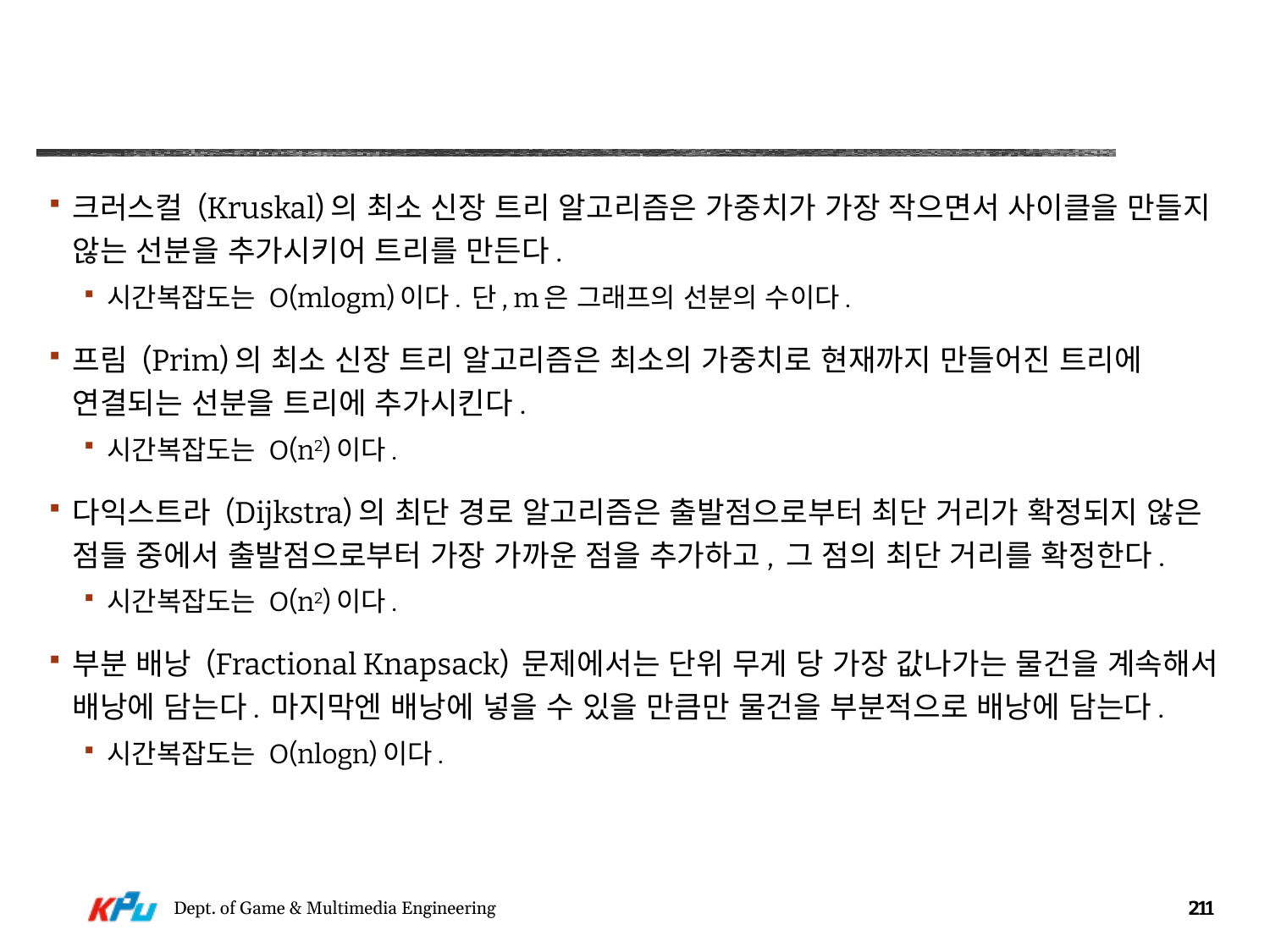

#
크러스컬 (Kruskal)의 최소 신장 트리 알고리즘은 가중치가 가장 작으면서 사이클을 만들지 않는 선분을 추가시키어 트리를 만든다.
시간복잡도는 O(mlogm)이다. 단, m은 그래프의 선분의 수이다.
프림 (Prim)의 최소 신장 트리 알고리즘은 최소의 가중치로 현재까지 만들어진 트리에 연결되는 선분을 트리에 추가시킨다.
시간복잡도는 O(n2)이다.
다익스트라 (Dijkstra)의 최단 경로 알고리즘은 출발점으로부터 최단 거리가 확정되지 않은 점들 중에서 출발점으로부터 가장 가까운 점을 추가하고, 그 점의 최단 거리를 확정한다.
시간복잡도는 O(n2)이다.
부분 배낭 (Fractional Knapsack) 문제에서는 단위 무게 당 가장 값나가는 물건을 계속해서 배낭에 담는다. 마지막엔 배낭에 넣을 수 있을 만큼만 물건을 부분적으로 배낭에 담는다.
시간복잡도는 O(nlogn)이다.
Dept. of Game & Multimedia Engineering
211